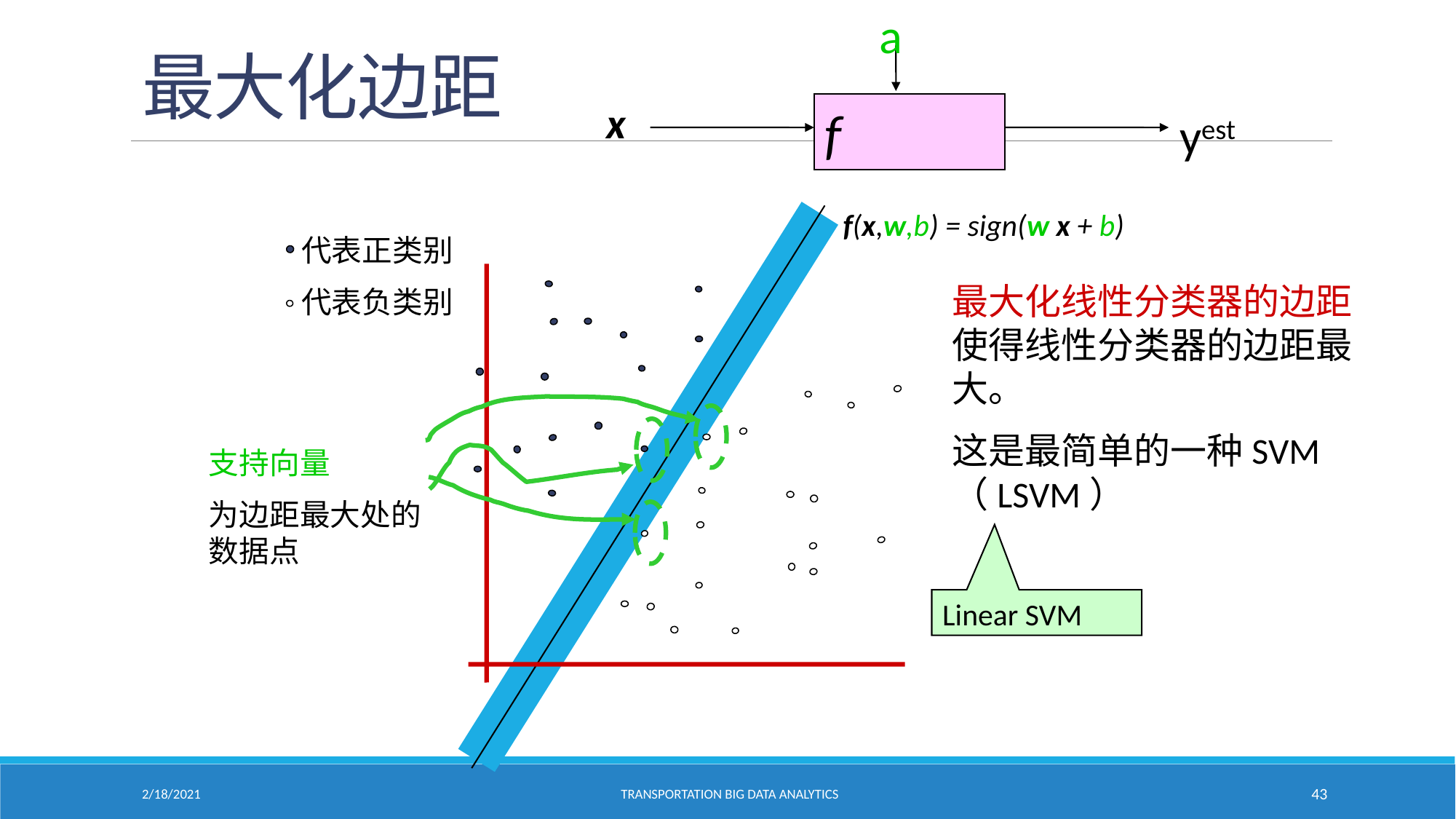

a
# 最大化边距

x
f
yest

f(x,w,b) = sign(w x + b)
代表正类别
代表负类别

最大化线性分类器的边距使得线性分类器的边距最大。
这是最简单的一种SVM（LSVM）

支持向量
为边距最大处的数据点

Linear SVM

2/18/2021
Transportation Big Data Analytics
43